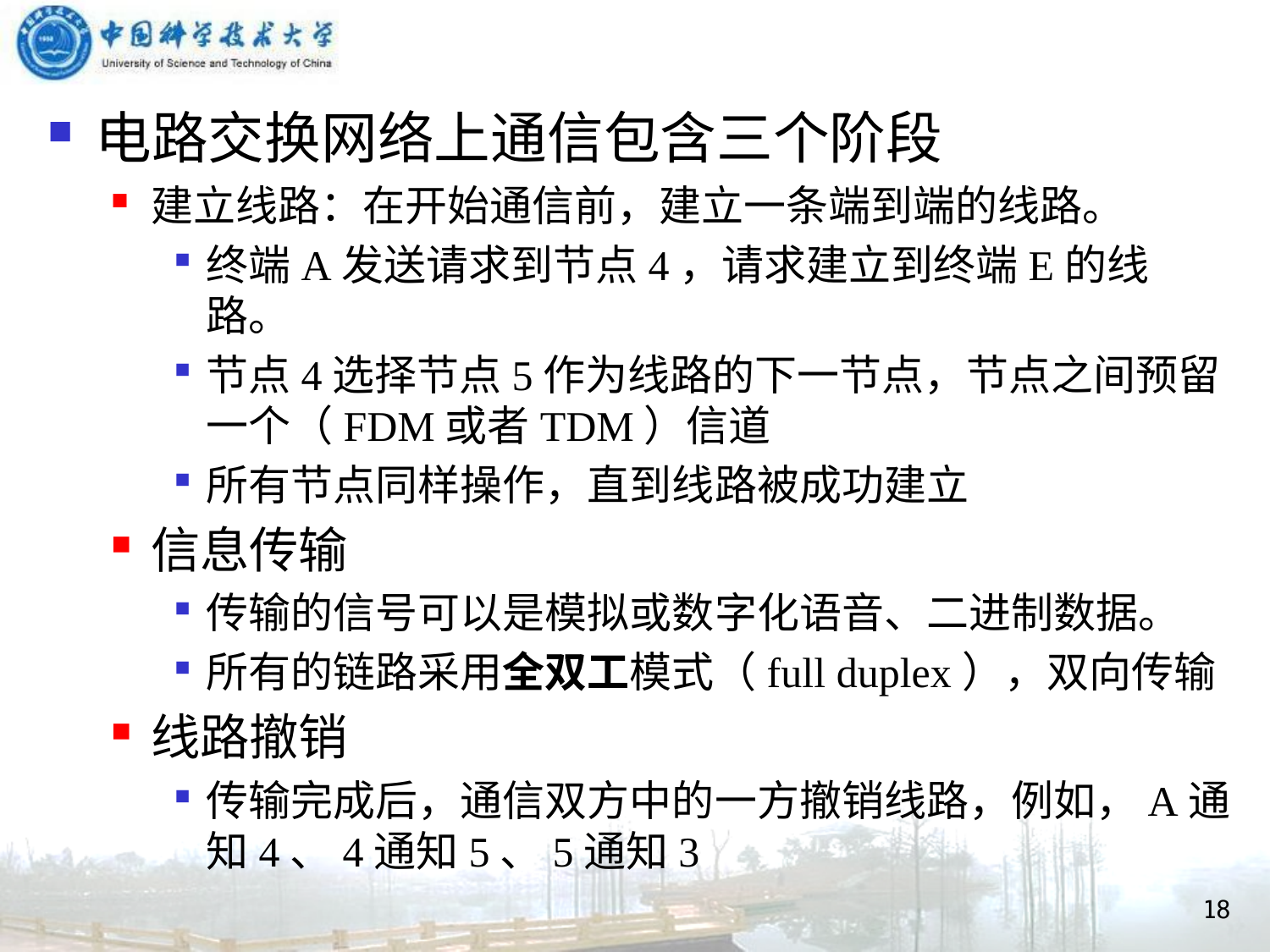

电路交换网络上通信包含三个阶段
建立线路：在开始通信前，建立一条端到端的线路。
终端A发送请求到节点4，请求建立到终端E的线路。
节点4选择节点5作为线路的下一节点，节点之间预留一个（FDM或者TDM）信道
所有节点同样操作，直到线路被成功建立
信息传输
传输的信号可以是模拟或数字化语音、二进制数据。
所有的链路采用全双工模式（full duplex），双向传输
线路撤销
传输完成后，通信双方中的一方撤销线路，例如，A通知4、4通知5、5通知3
18